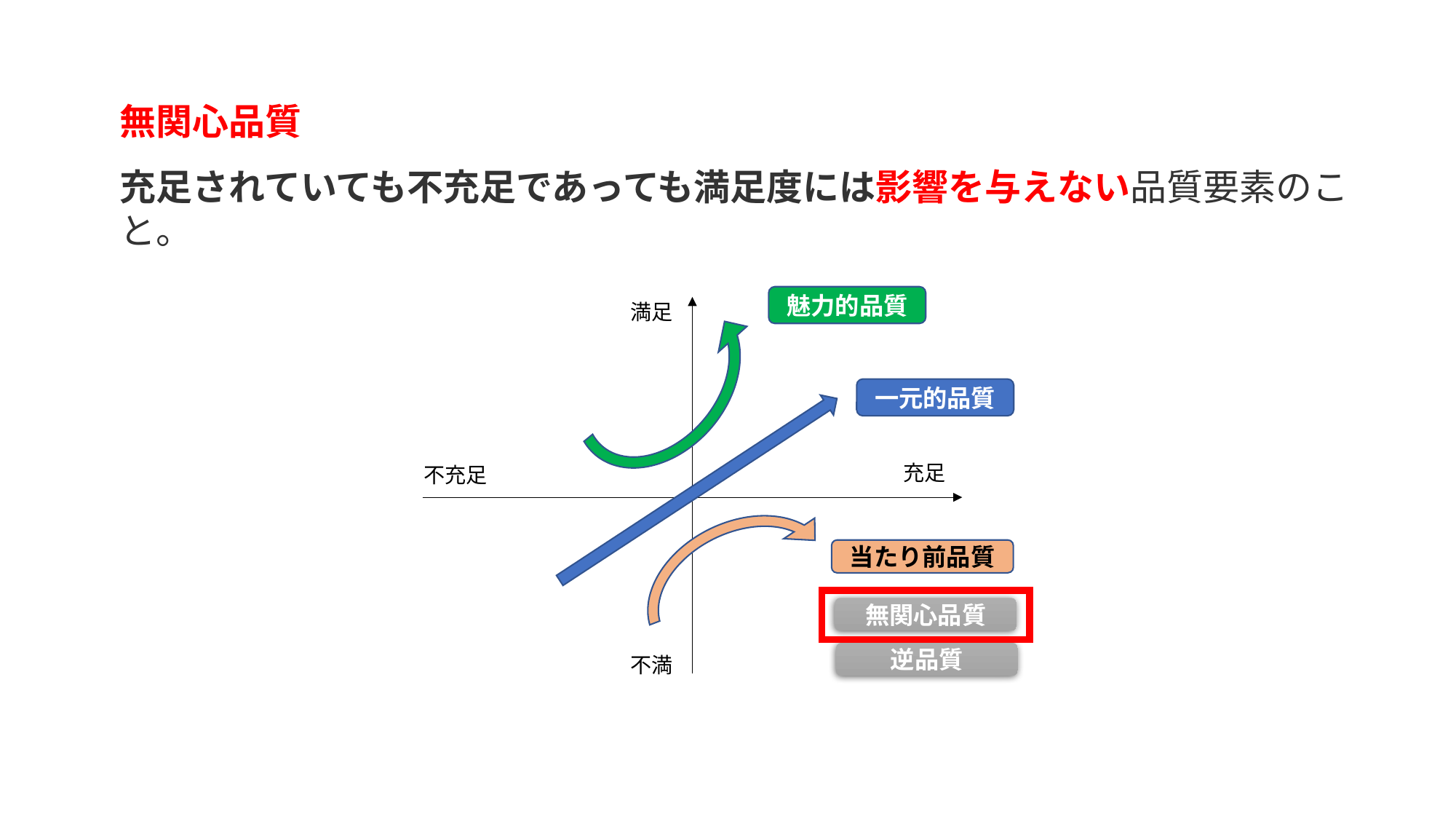

無関心品質

充足されていても不充足であっても満足度には影響を与えない品質要素のこと。
魅力的品質
満足

一元的品質
充足
不充足

当たり前品質

無関心品質
逆品質
不満